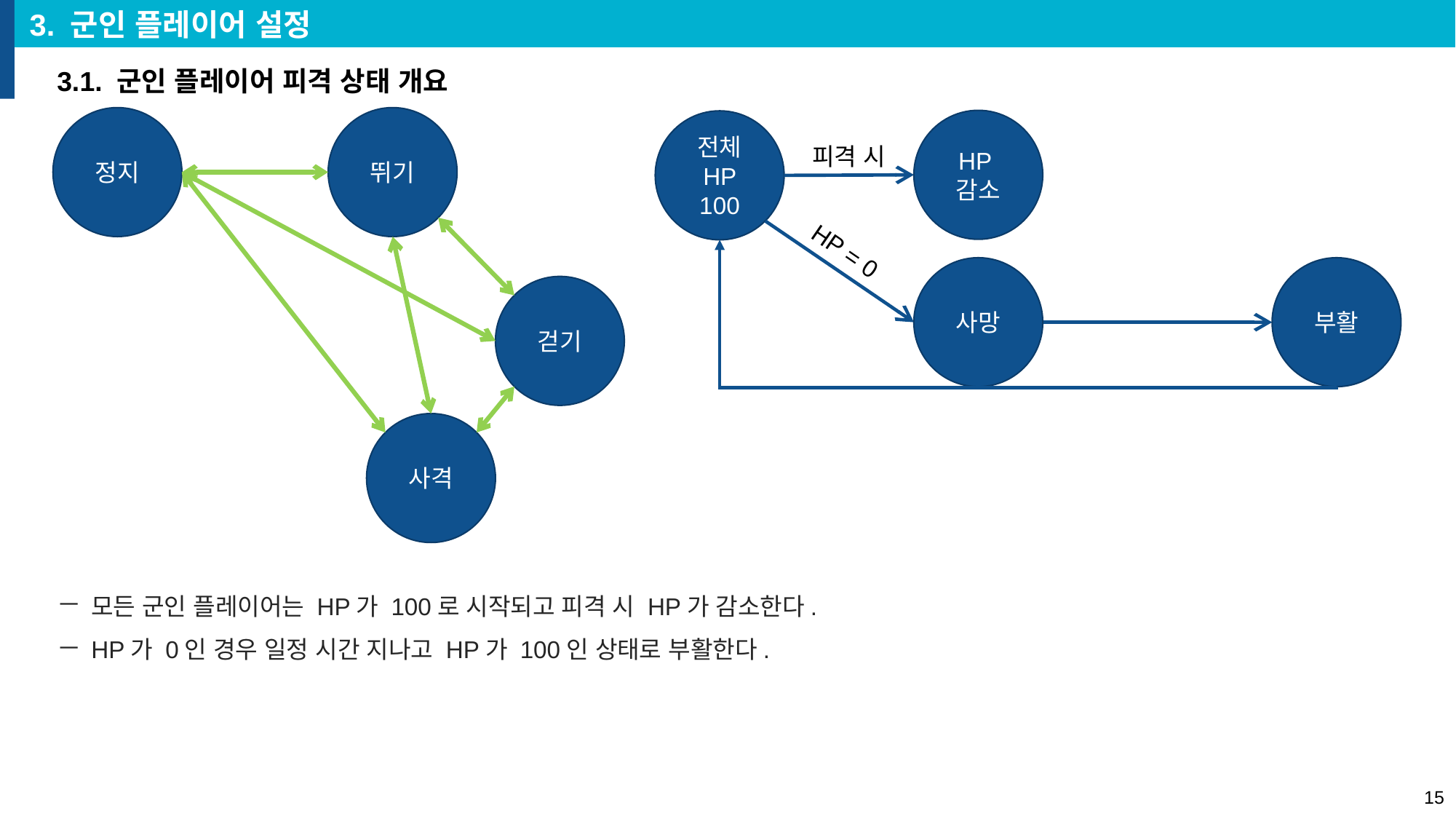

3. 군인 플레이어 설정
3.1. 군인 플레이어 피격 상태 개요
정지
뛰기
HP
감소
전체 HP 100
피격 시
HP = 0
사망
부활
걷기
사격
모든 군인 플레이어는 HP가 100로 시작되고 피격 시 HP가 감소한다.
HP가 0인 경우 일정 시간 지나고 HP가 100인 상태로 부활한다.
15